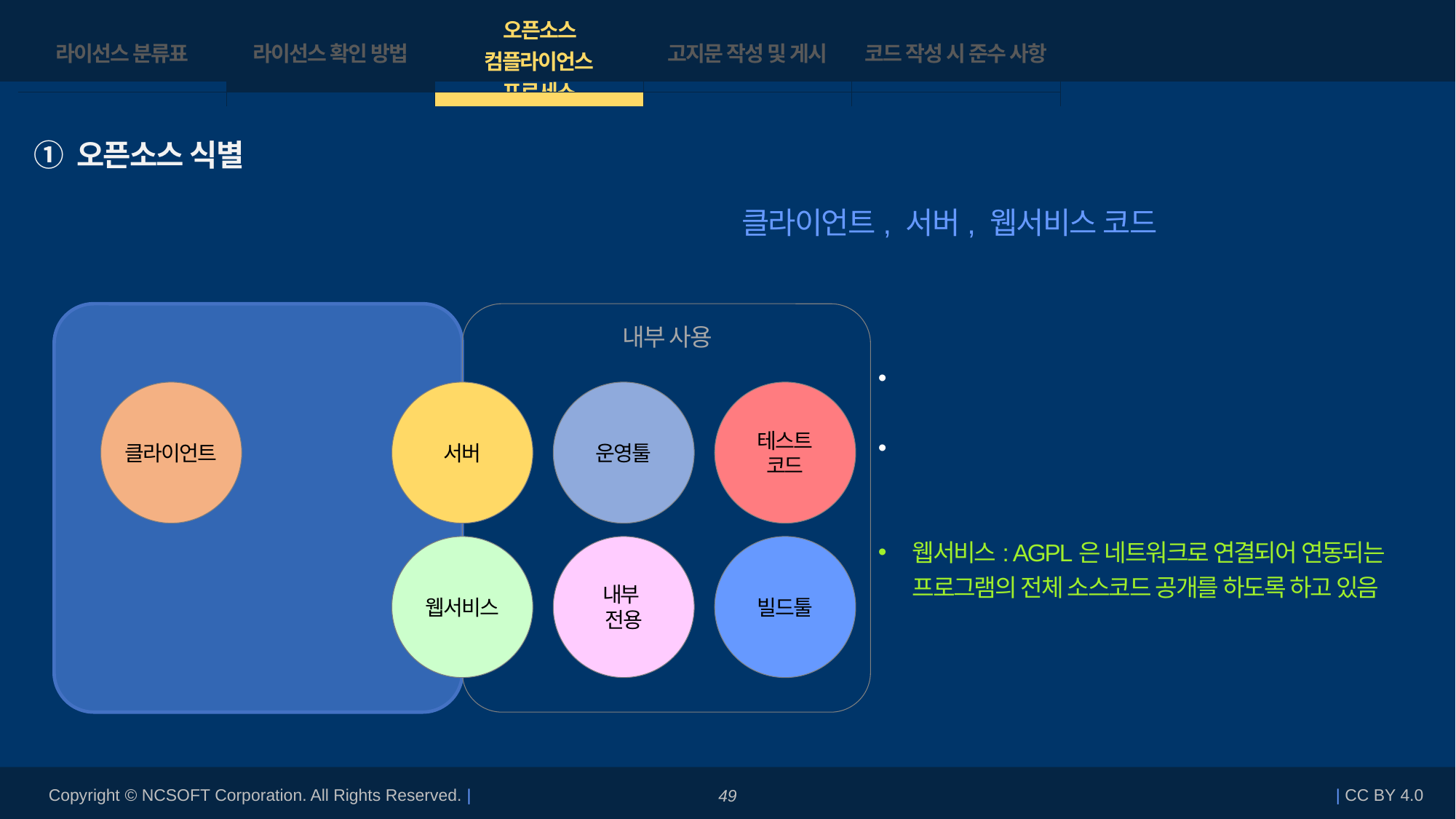

| 라이선스 분류표 | 라이선스 확인 방법 | 오픈소스 컴플라이언스 프로세스 | 고지문 작성 및 게시 | 코드 작성 시 준수 사항 |
| --- | --- | --- | --- | --- |
|  |  |  |  |  |
① 오픈소스 식별
오픈소스 컴플라이언스의 대상이 되는 코드는 클라이언트, 서버, 웹서비스 코드입니다.

외부 배포
내부 사용
클라이언트: 배포 대상에 무조건 포함

서버: 해외지사, 3rd Party, 퍼블리셔에게 제공되는 경우
배포로 보게 됨

웹서비스: AGPL은 네트워크로 연결되어 연동되는
프로그램의 전체 소스코드 공개를 하도록 하고 있음
운영툴
테스트
코드
서버
클라이언트
내부
전용
빌드툴
웹서비스